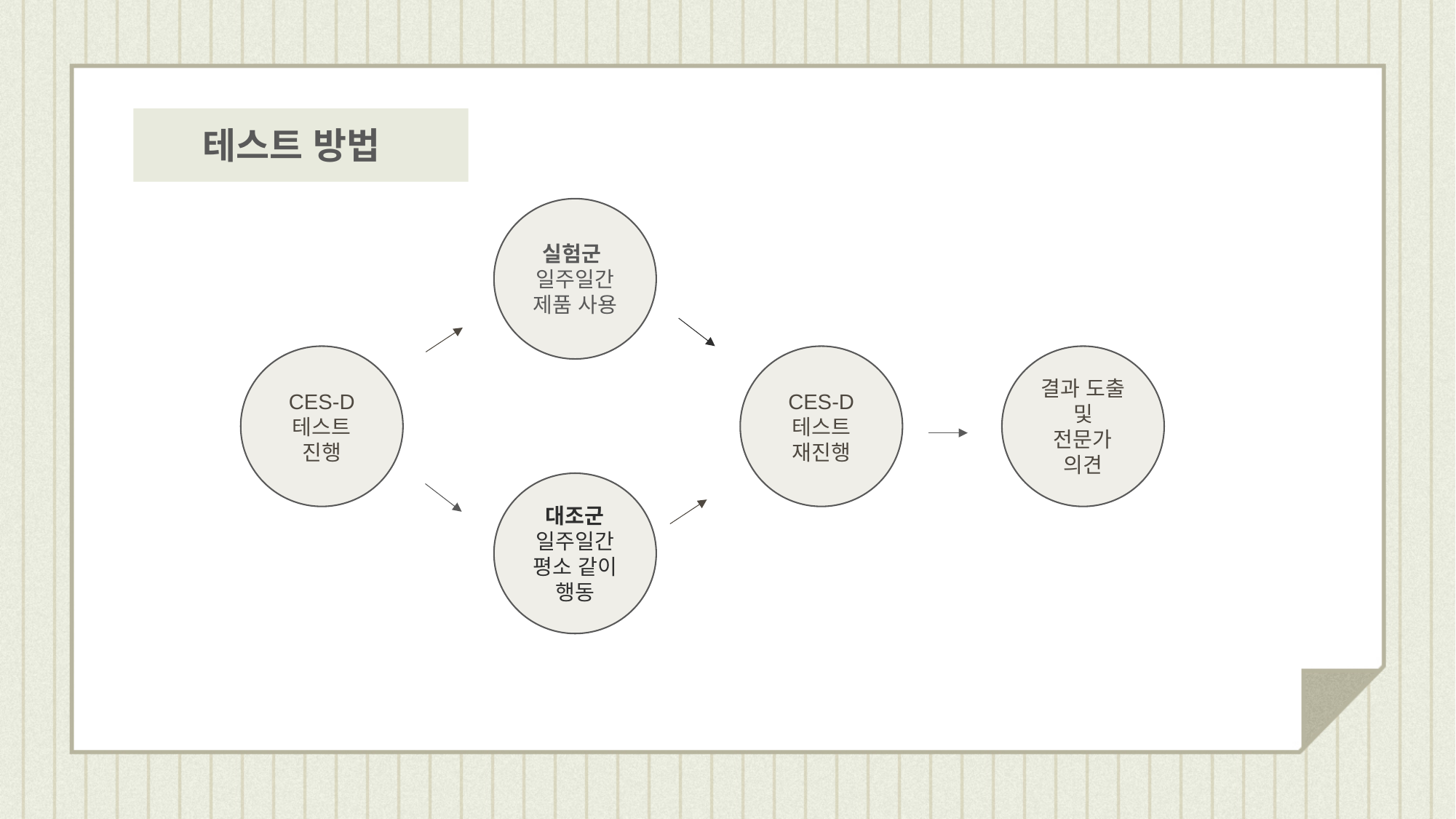

테스트 방법
실험군
일주일간
제품 사용
CES-D
테스트
진행
CES-D
테스트
재진행
결과 도출 및
전문가
의견
대조군
일주일간
평소 같이 행동